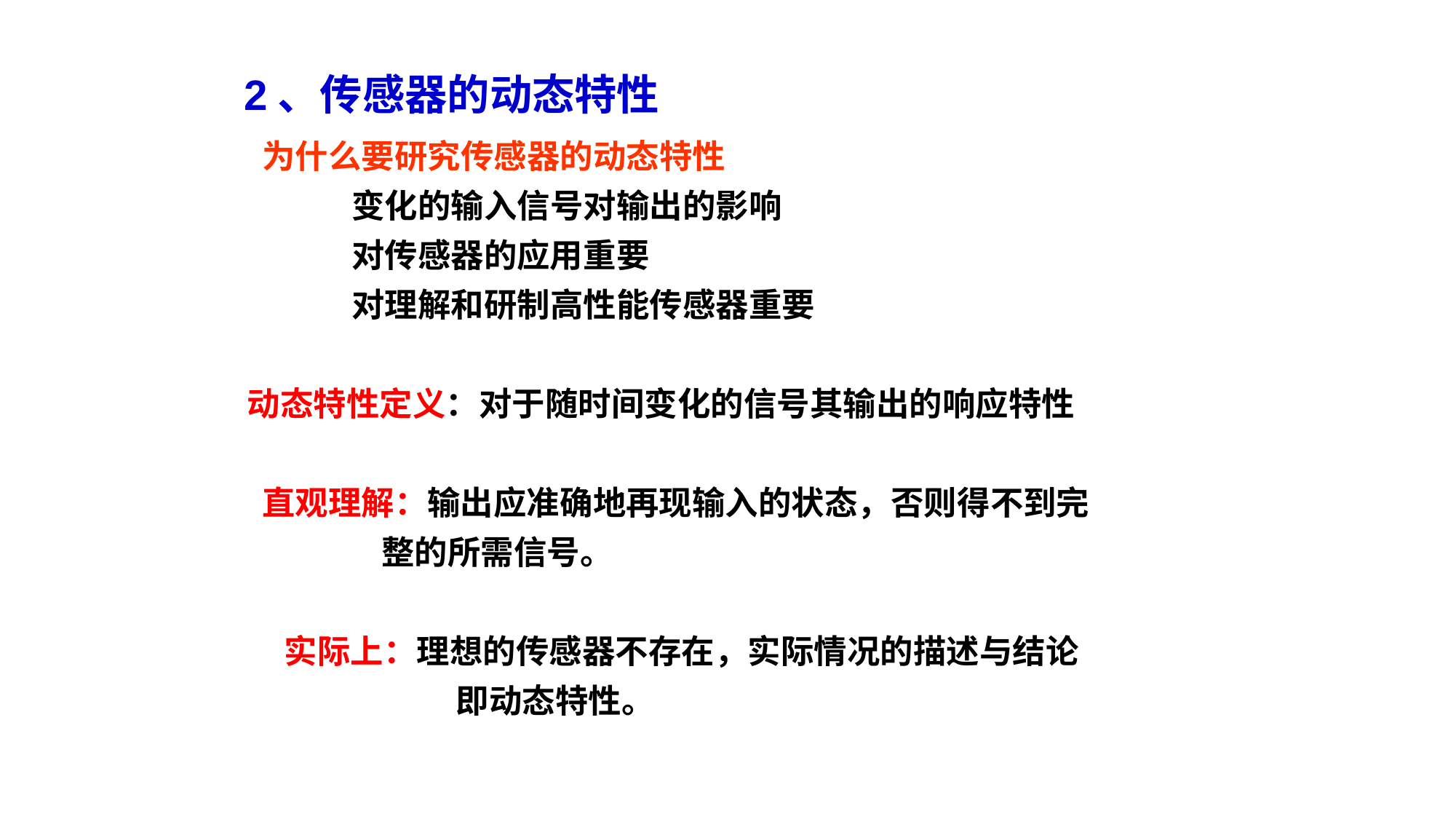

# 2、传感器的动态特性
 为什么要研究传感器的动态特性
             变化的输入信号对输出的影响
             对传感器的应用重要
             对理解和研制高性能传感器重要

动态特性定义：对于随时间变化的信号其输出的响应特性

 直观理解：输出应准确地再现输入的状态，否则得不到完
                 整的所需信号。

    实际上：理想的传感器不存在，实际情况的描述与结论
                           即动态特性。